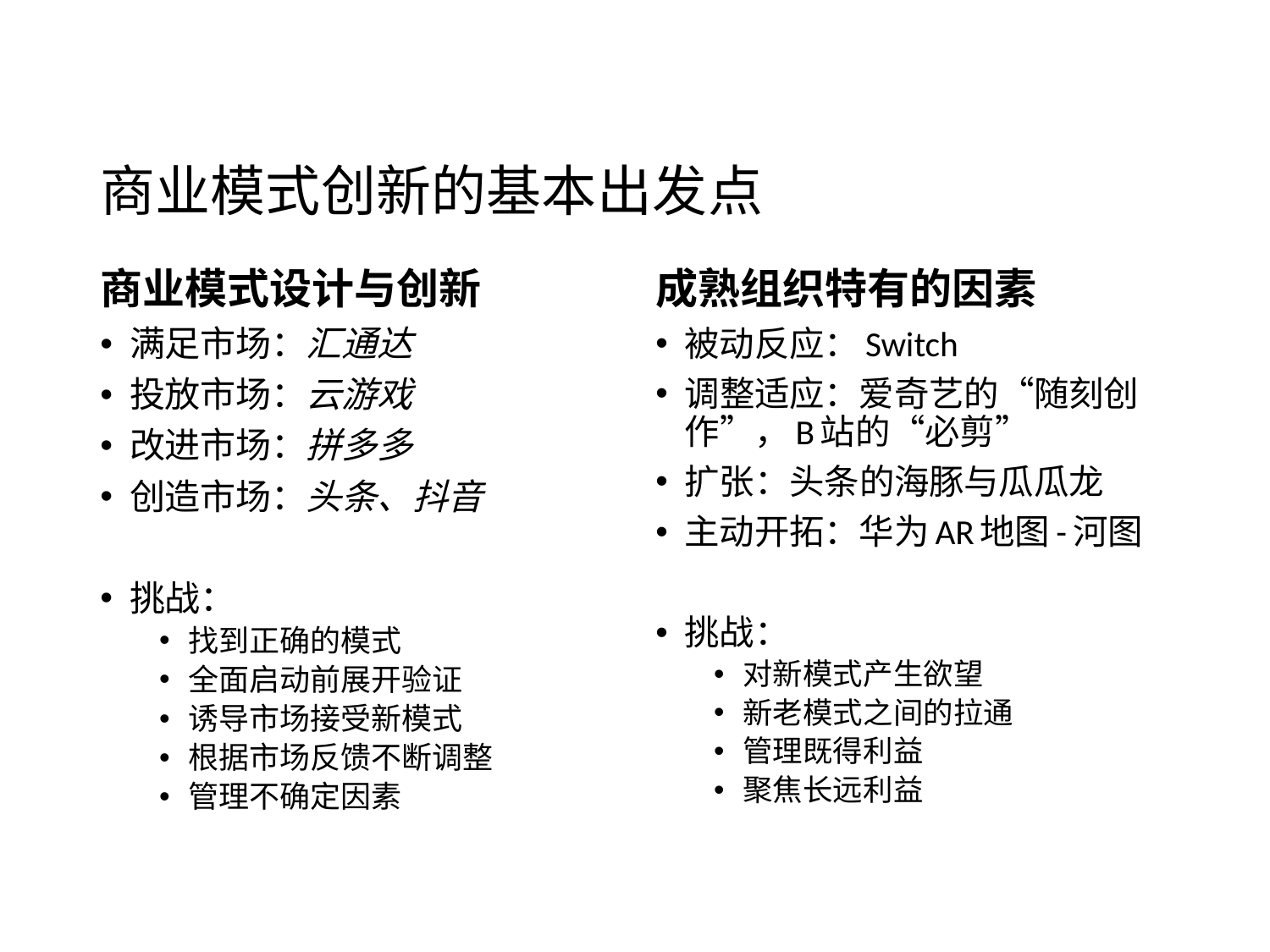

# 商业模式创新的基本出发点
商业模式设计与创新
成熟组织特有的因素
满足市场：汇通达
投放市场：云游戏
改进市场：拼多多
创造市场：头条、抖音

挑战：
找到正确的模式
全面启动前展开验证
诱导市场接受新模式
根据市场反馈不断调整
管理不确定因素
被动反应：Switch
调整适应：爱奇艺的“随刻创作”，B站的“必剪”
扩张：头条的海豚与瓜瓜龙
主动开拓：华为AR地图-河图

挑战：
对新模式产生欲望
新老模式之间的拉通
管理既得利益
聚焦长远利益